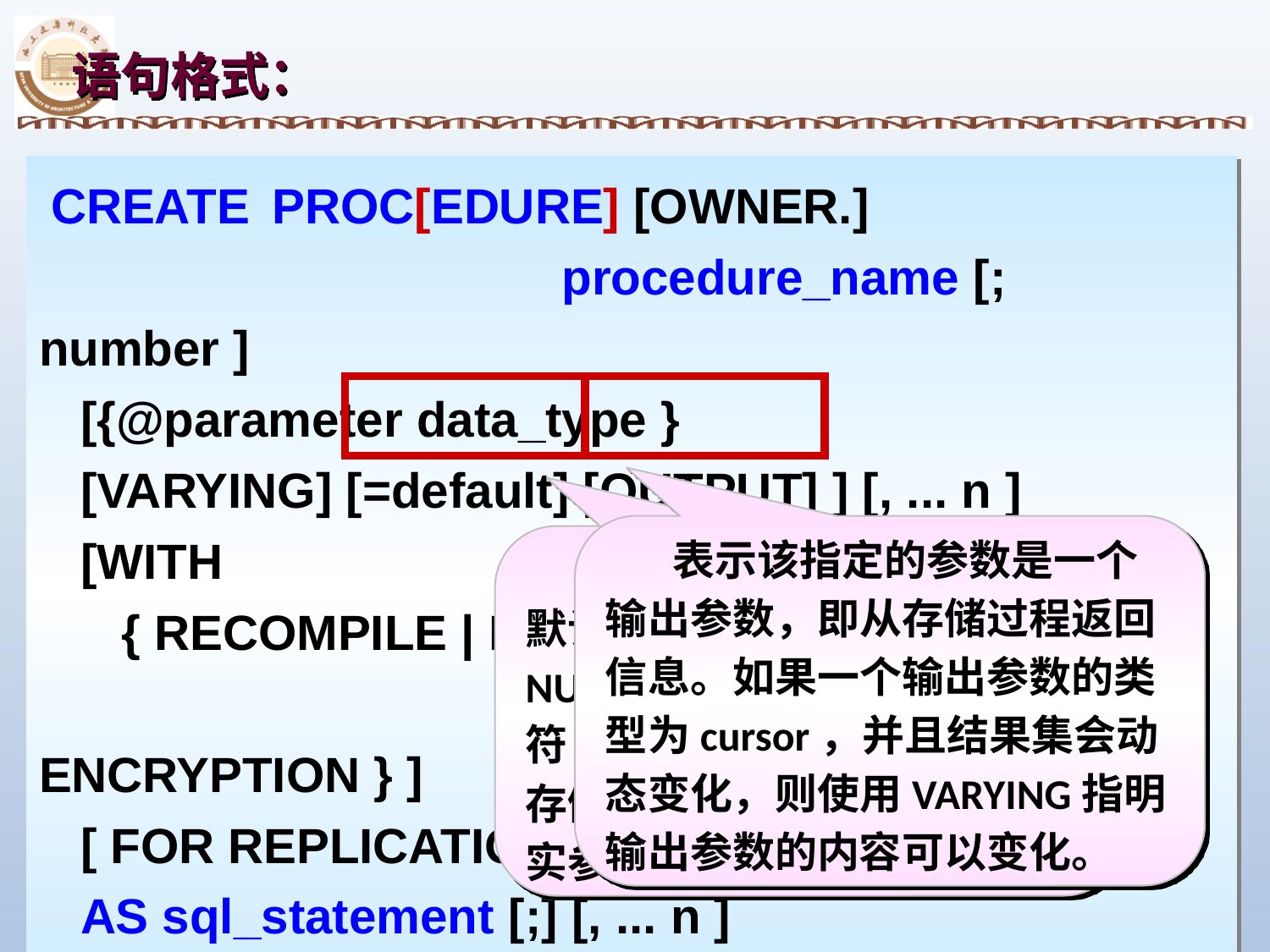

语句格式：
 CREATE  PROC[EDURE] [OWNER.]
                                      procedure_name [; number ]
   [{@parameter data_type }
   [VARYING] [=default] [OUTPUT] ] [, ... n ]
   [WITH
      { RECOMPILE | ENCRYPTION | RECOMPILE,
                                                           ENCRYPTION } ]
   [ FOR REPLICATION ]
   AS sql_statement [;] [, ... n ]
   [;]

      表示该指定的参数是一个输出参数，即从存储过程返回信息。如果一个输出参数的类型为cursor，并且结果集会动态变化，则使用VARYING指明输出参数的内容可以变化。
      指定存储过程输入参数的默认值，默认值必须是常量或NULL，默认值中可以包含通配符，如果定义了默认值，执行存储过程时根据情况可不提供实参。